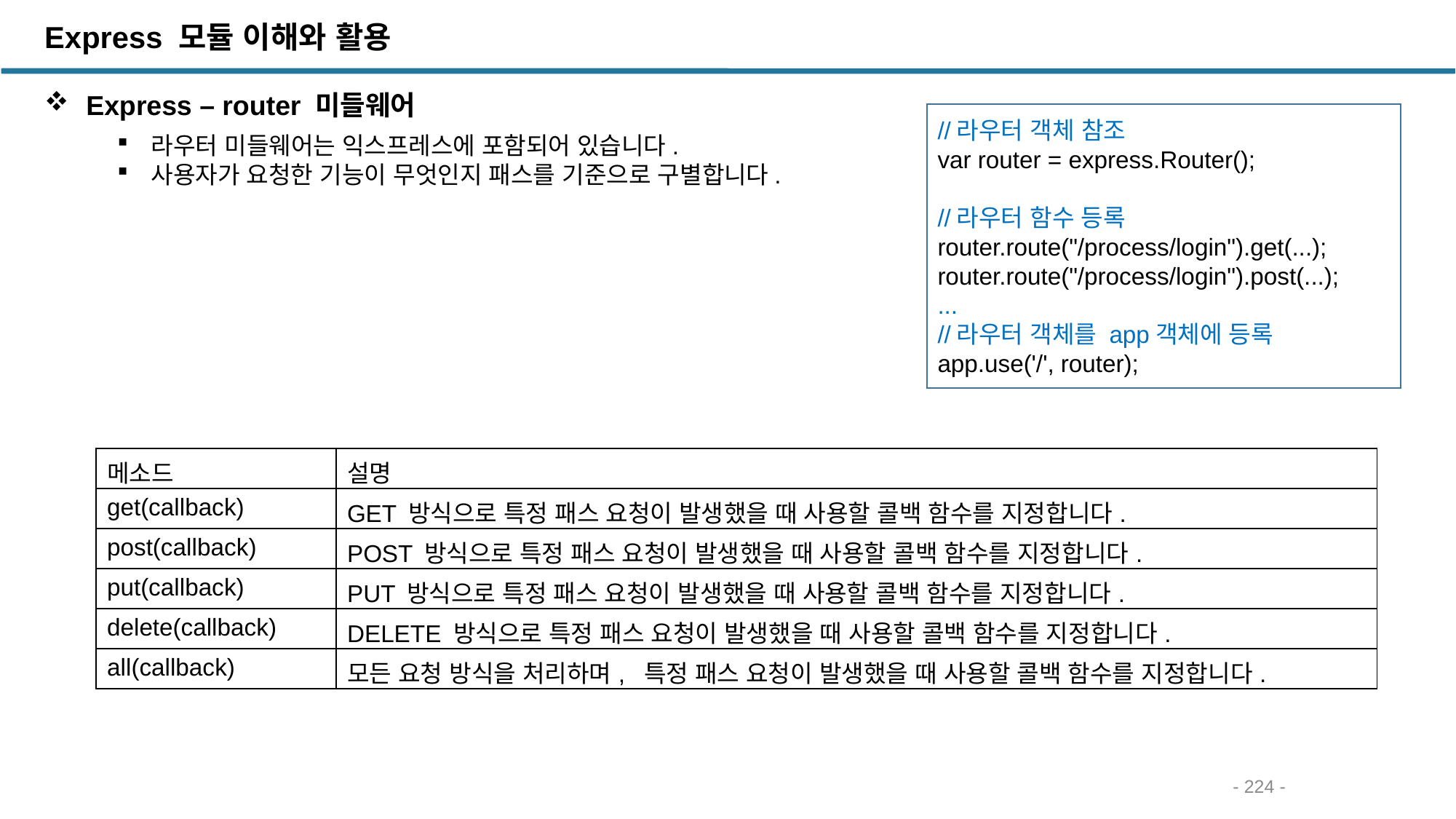

Express 모듈 이해와 활용
 Express – router 미들웨어

//라우터 객체 참조
var router = express.Router();

//라우터 함수 등록
router.route("/process/login").get(...);
router.route("/process/login").post(...);
...
//라우터 객체를 app객체에 등록
app.use('/', router);
라우터 미들웨어는 익스프레스에 포함되어 있습니다.
사용자가 요청한 기능이 무엇인지 패스를 기준으로 구별합니다.
| 메소드 | 설명 |
| --- | --- |
| get(callback) | GET 방식으로 특정 패스 요청이 발생했을 때 사용할 콜백 함수를 지정합니다. |
| post(callback) | POST 방식으로 특정 패스 요청이 발생했을 때 사용할 콜백 함수를 지정합니다. |
| put(callback) | PUT 방식으로 특정 패스 요청이 발생했을 때 사용할 콜백 함수를 지정합니다. |
| delete(callback) | DELETE 방식으로 특정 패스 요청이 발생했을 때 사용할 콜백 함수를 지정합니다. |
| all(callback) | 모든 요청 방식을 처리하며, 특정 패스 요청이 발생했을 때 사용할 콜백 함수를 지정합니다. |
- 224 -